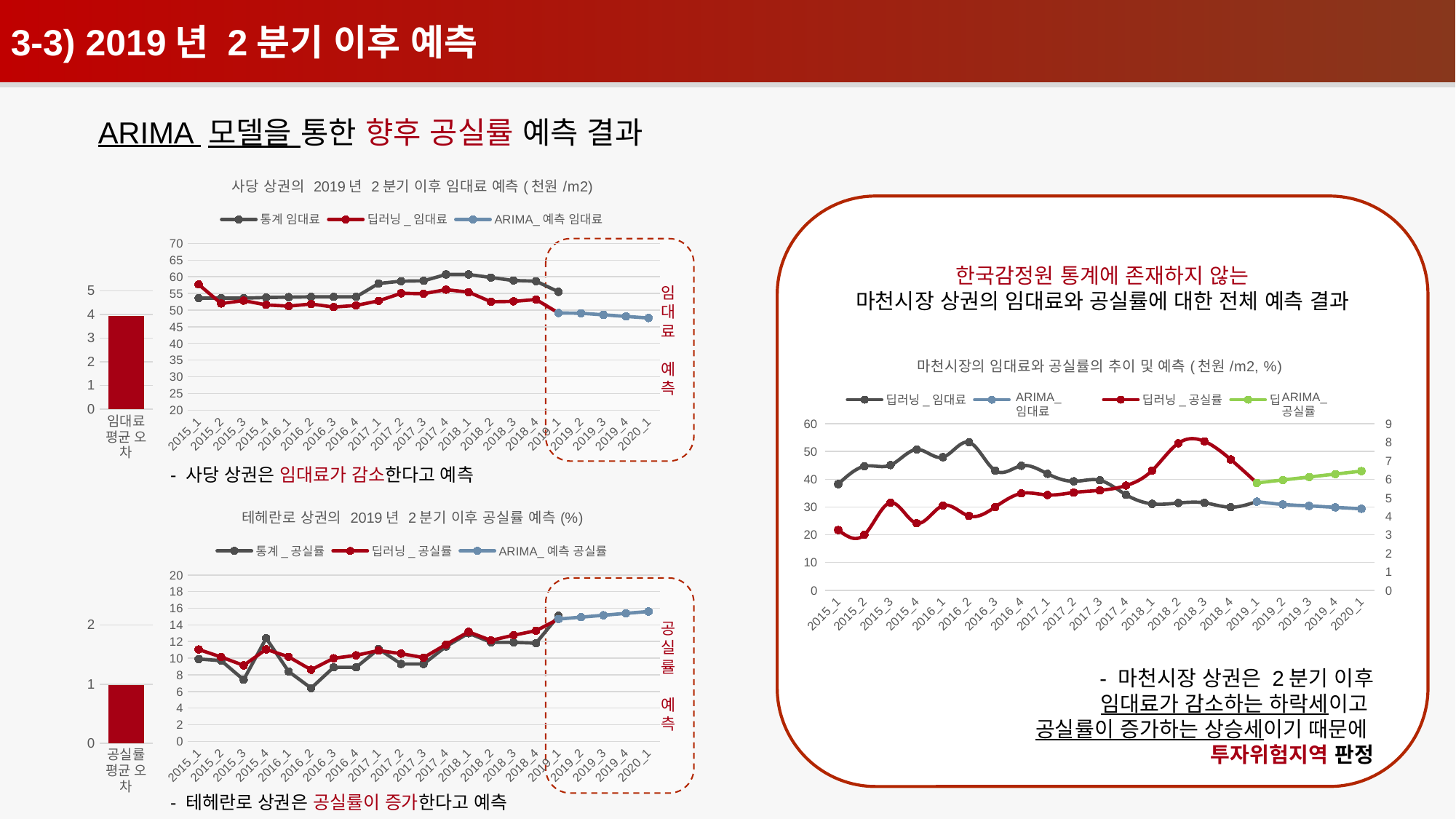

3-3) 2019년 2분기 이후 예측
ARIMA 모델을 통한 향후 공실률 예측 결과

### Chart: 사당 상권의 2019년 2분기 이후 임대료 예측(천원/m2)

| Category | 통계 임대료 | 딥러닝_임대료 | ARIMA_예측 임대료 |
|---|---|---|---|
| 2015_1 | 53.6 | 57.7090769230769 | None |
| 2015_2 | 53.6 | 52.0042307692308 | None |
| 2015_3 | 53.6 | 52.8610769230769 | None |
| 2015_4 | 53.8 | 51.5755384615385 | None |
| 2016_1 | 53.9 | 51.1955714285714 | None |
| 2016_2 | 54.0 | 51.8478666666667 | None |
| 2016_3 | 54.0 | 50.9293571428571 | None |
| 2016_4 | 54.0 | 51.4244615384615 | None |
| 2017_1 | 58.0 | 52.7887857142857 | None |
| 2017_2 | 58.7 | 55.0603571428571 | None |
| 2017_3 | 58.8 | 54.9505 | None |
| 2017_4 | 60.7 | 56.1591428571429 | None |
| 2018_1 | 60.7 | 55.4053571428571 | None |
| 2018_2 | 59.8 | 52.5128571428571 | None |
| 2018_3 | 58.9 | 52.6396428571429 | None |
| 2018_4 | 58.7 | 53.1925714285714 | None |
| 2019_1 | 55.5 | 49.1371428571429 | 49.1371428571429 |
| 2019_2 | None | None | 49.05287 |
| 2019_3 | None | None | 48.57752192 |
| 2019_4 | None | None | 48.10217185 |
| 2020_1 | None | None | 47.62682178 |

### Chart

| Category | 임대료
평균 오차 |
|---|---|
| 임대료
평균 오차 | 3.9485068735186415 |
- 사당 상권은 임대료가 감소한다고 예측

한국감정원 통계에 존재하지 않는
마천시장 상권의 임대료와 공실률에 대한 전체 예측 결과

### Chart: 마천시장의 임대료와 공실률의 추이 및 예측(천원/m2, %)

| Category | 딥러닝_임대료 | 딥러닝_ARIMA | 딥러닝_공실률 | 딥러닝_ARIMA |
|---|---|---|---|---|
| 2015_1 | 38.253 | None | 3.251 | None |
| 2015_2 | 44.656 | None | 3.002 | None |
| 2015_3 | 45.1 | None | 4.732 | None |
| 2015_4 | 50.704 | None | 3.619 | None |
| 2016_1 | 47.937 | None | 4.569 | None |
| 2016_2 | 53.304 | None | 4.01 | None |
| 2016_3 | 43.08 | None | 4.497 | None |
| 2016_4 | 44.845 | None | 5.23 | None |
| 2017_1 | 41.945 | None | 5.148 | None |
| 2017_2 | 39.241 | None | 5.28 | None |
| 2017_3 | 39.607 | None | 5.398 | None |
| 2017_4 | 34.398 | None | 5.656 | None |
| 2018_1 | 31.121 | None | 6.472 | None |
| 2018_2 | 31.41 | None | 7.942 | None |
| 2018_3 | 31.478 | None | 8.045 | None |
| 2018_4 | 29.913 | None | 7.07 | None |
| 2019_1 | 31.911 | 31.911 | 5.801 | 5.801 |
| 2019_2 | None | 30.90103088 | None | 5.960375 |
| 2019_3 | None | 30.37782272 | None | 6.11975 |
| 2019_4 | None | 29.85461456 | None | 6.279125 |
| 2020_1 | None | 29.33140639 | None | 6.4385 |
- 마천시장 상권은 2분기 이후
임대료가 감소하는 하락세이고
공실률이 증가하는 상승세이기 때문에
투자위험지역 판정
ARIMA_임대료
ARIMA_공실률

임
대
료

예
측

### Chart: 테헤란로 상권의 2019년 2분기 이후 공실률 예측(%)

| Category | 통계_공실률 | 딥러닝_공실률 | ARIMA_예측 공실률 |
|---|---|---|---|
| 2015_1 | 9.9 | 11.04286486 | None |
| 2015_2 | 9.7 | 10.13943243 | None |
| 2015_3 | 7.4 | 9.134918919 | None |
| 2015_4 | 12.4 | 11.05881081 | None |
| 2016_1 | 8.4 | 10.1625 | None |
| 2016_2 | 6.4 | 8.6069 | None |
| 2016_3 | 8.9 | 9.9872 | None |
| 2016_4 | 8.9 | 10.34085 | None |
| 2017_1 | 11.1 | 10.92169231 | None |
| 2017_2 | 9.3 | 10.54466667 | None |
| 2017_3 | 9.3 | 10.06871795 | None |
| 2017_4 | 11.4 | 11.64792308 | None |
| 2018_1 | 13.0 | 13.1674 | None |
| 2018_2 | 11.9 | 12.13275 | None |
| 2018_3 | 11.9 | 12.761275 | None |
| 2018_4 | 11.8 | 13.305825 | None |
| 2019_1 | 15.1 | 14.704475 | 14.704475 |
| 2019_2 | None | None | 14.93 |
| 2019_3 | None | None | 15.16 |
| 2019_4 | None | None | 15.39 |
| 2020_1 | None | None | 15.61 |

### Chart

| Category | 공실률
평균 오차 |
|---|---|
| 공실률
평균 오차 | 0.9857791640588232 |
- 테헤란로 상권은 공실률이 증가한다고 예측
공
실
률

예
측